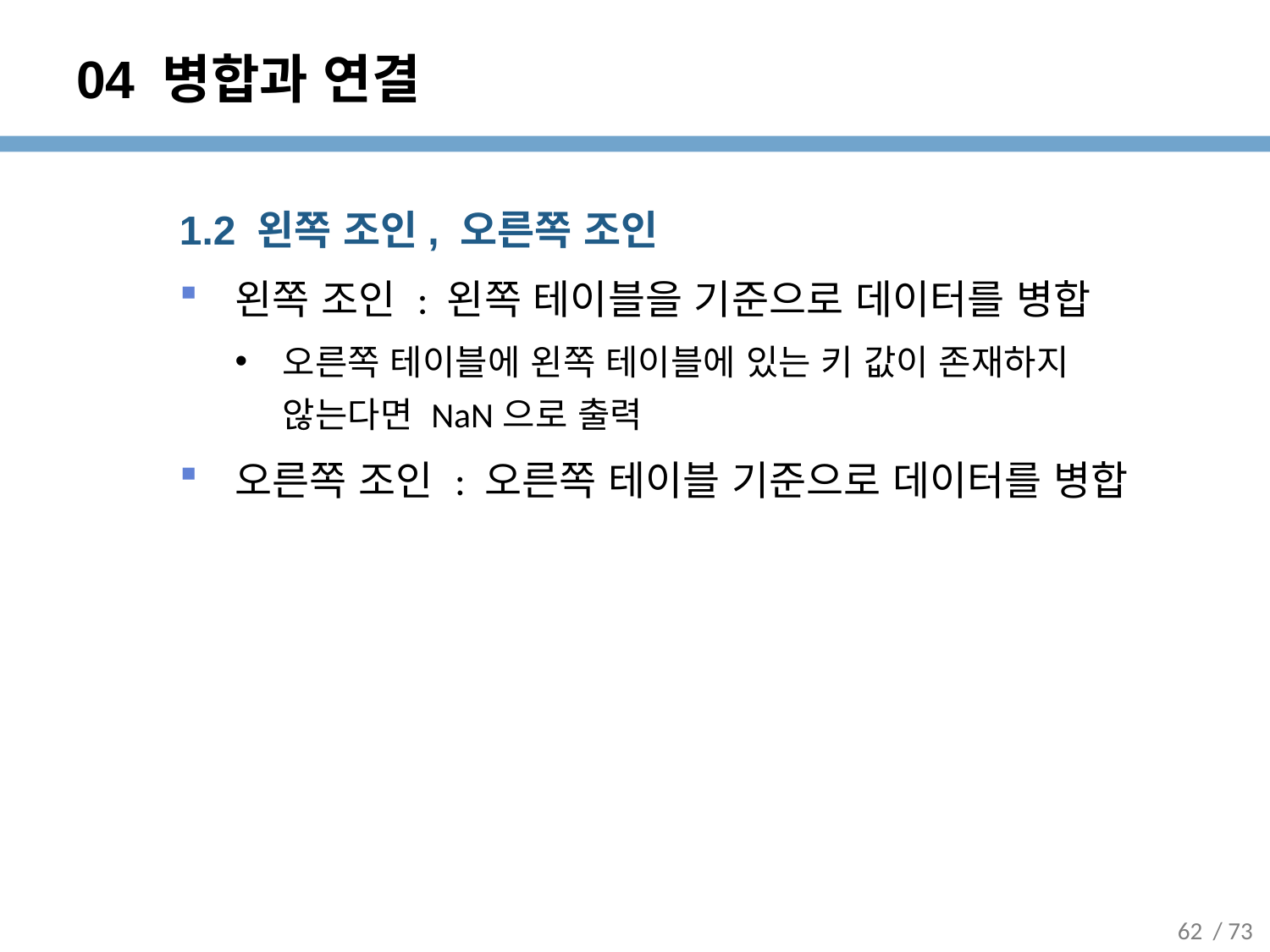

# 04 병합과 연결
1.2 왼쪽 조인, 오른쪽 조인
왼쪽 조인 : 왼쪽 테이블을 기준으로 데이터를 병합
오른쪽 테이블에 왼쪽 테이블에 있는 키 값이 존재하지 않는다면 NaN으로 출력
오른쪽 조인 : 오른쪽 테이블 기준으로 데이터를 병합
62
/ 73